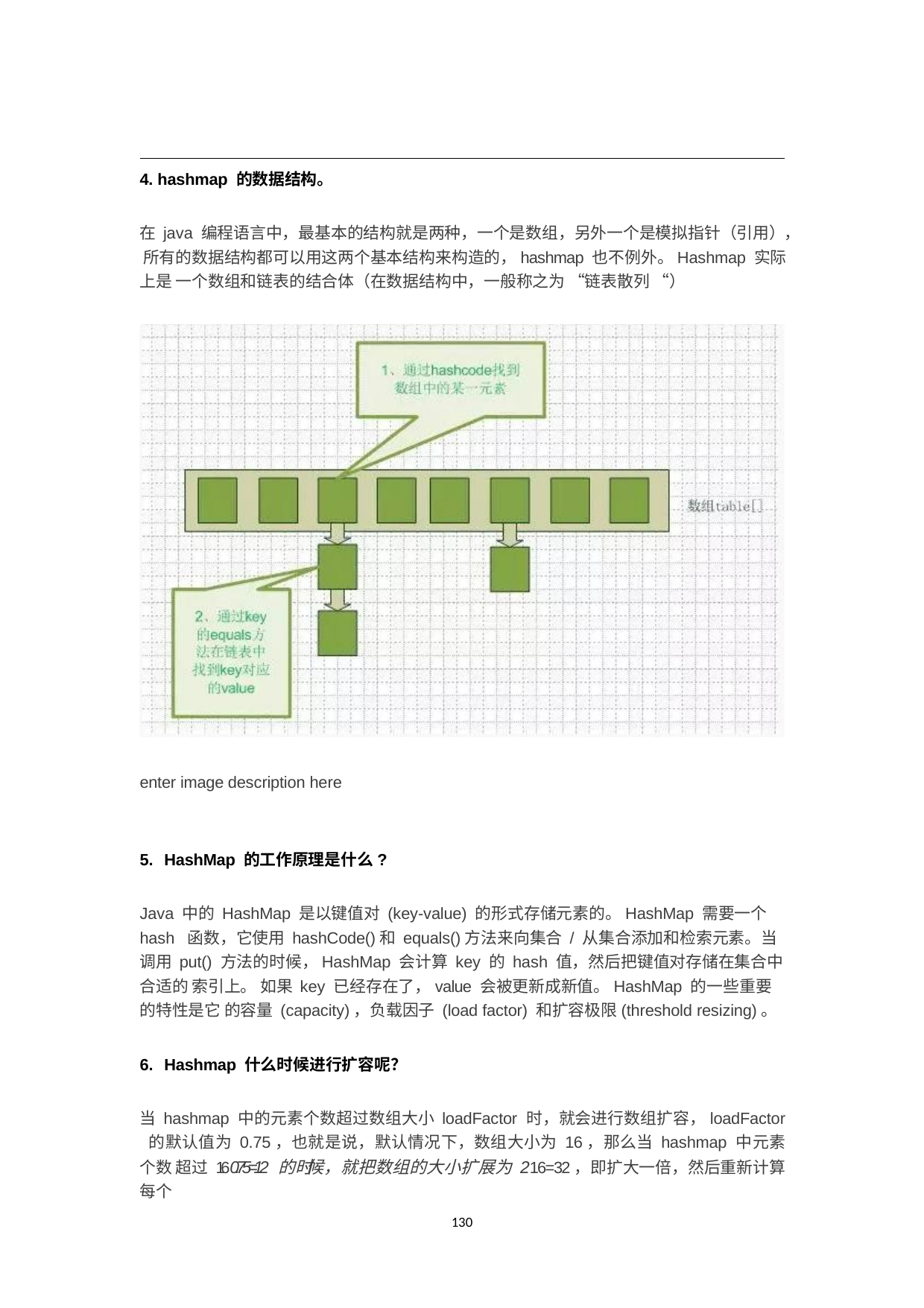

4. hashmap 的数据结构。

在 java 编程语言中，最基本的结构就是两种，一个是数组，另外一个是模拟指针（引用），  所有的数据结构都可以用这两个基本结构来构造的，hashmap 也不例外。Hashmap 实际上是 一个数组和链表的结合体（在数据结构中，一般称之为 “链表散列 “）

enter image description here
HashMap 的工作原理是什么?

Java 中的 HashMap 是以键值对 (key-value) 的形式存储元素的。HashMap 需要一个 hash  函数，它使用 hashCode()和 equals()方法来向集合 / 从集合添加和检索元素。当调用 put() 方法的时候，HashMap 会计算 key 的 hash 值，然后把键值对存储在集合中合适的 索引上。 如果 key 已经存在了，value 会被更新成新值。HashMap 的一些重要的特性是它 的容量 (capacity)，负载因子 (load factor) 和扩容极限(threshold resizing)。

Hashmap 什么时候进行扩容呢？

当 hashmap 中的元素个数超过数组大小 loadFactor 时，就会进行数组扩容，loadFactor  的默认值为 0.75，也就是说，默认情况下，数组大小为 16，那么当 hashmap 中元素个数 超过 160.75=12 的时候，就把数组的大小扩展为 216=32，即扩大一倍，然后重新计算每个
130